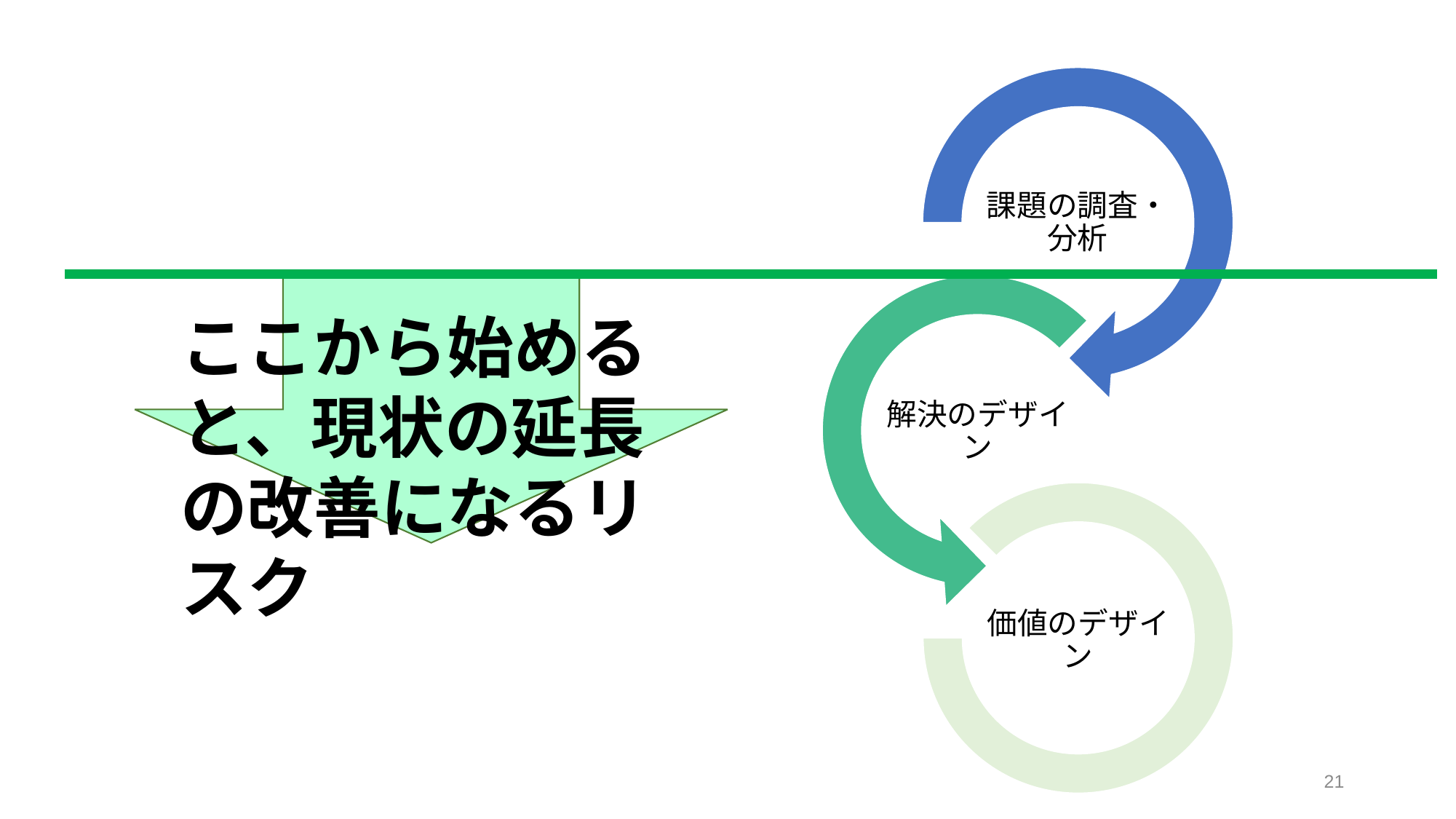

課題の調査・分析
解決のデザイン
価値のデザイン

ここから始めると、現状の延長の改善になるリスク
21